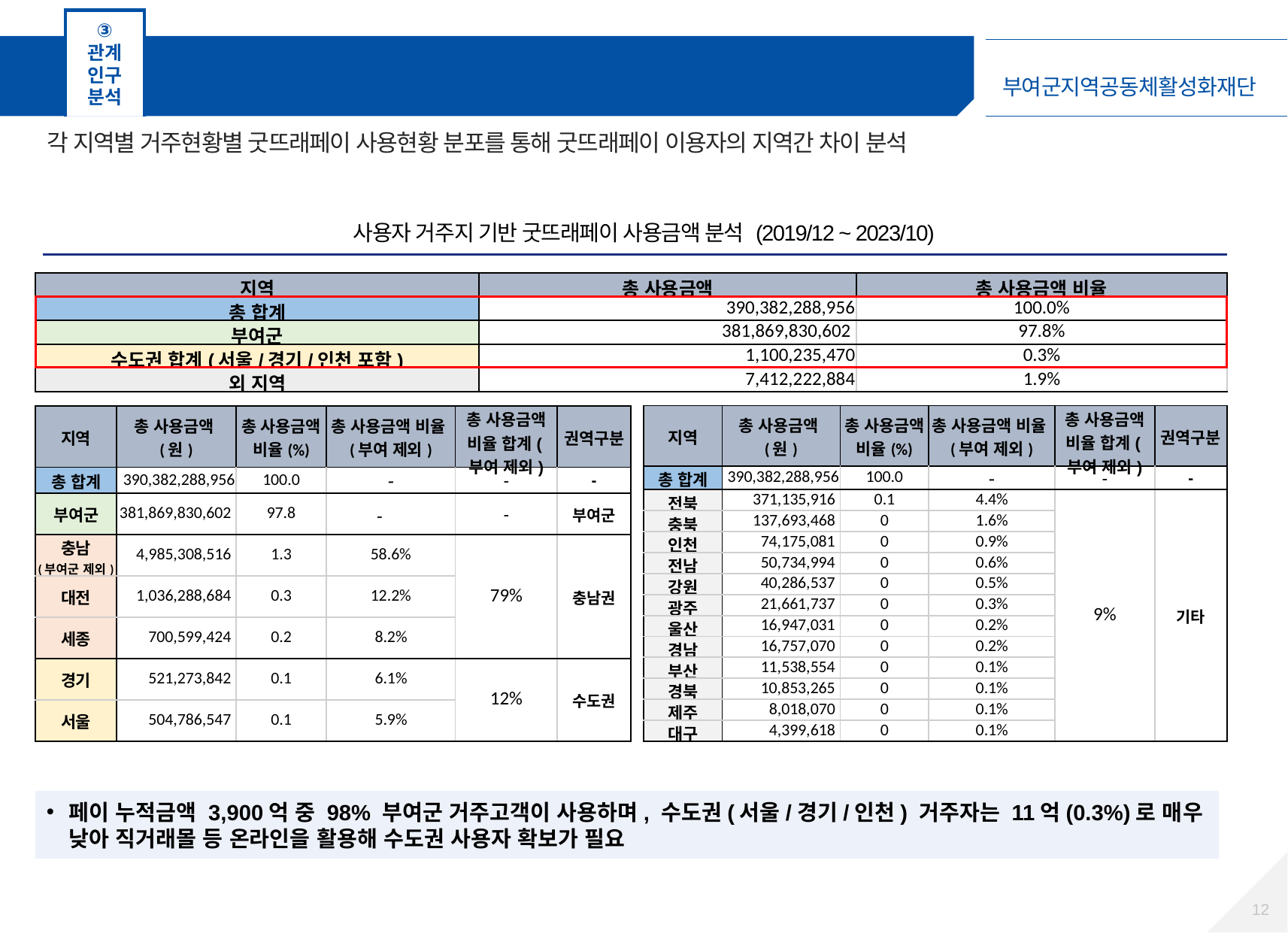

③
관계
인구
분석
사용자 거주지 기반 굿뜨래페이 사용 금액 현황
각 지역별 거주현황별 굿뜨래페이 사용현황 분포를 통해 굿뜨래페이 이용자의 지역간 차이 분석
사용자 거주지 기반 굿뜨래페이 사용금액 분석 (2019/12 ~ 2023/10)
| 지역 | 총 사용금액 | 총 사용금액 비율 |
| --- | --- | --- |
| 총 합계 | 390,382,288,956 | 100.0% |
| 부여군 | 381,869,830,602 | 97.8% |
| 수도권 합계(서울/경기/인천 포함) | 1,100,235,470 | 0.3% |
| 외 지역 | 7,412,222,884 | 1.9% |

| 지역 | 총 사용금액(원) | 총 사용금액 비율(%) | 총 사용금액 비율(부여 제외) | 총 사용금액 비율 합계(부여 제외) | 권역구분 |
| --- | --- | --- | --- | --- | --- |
| 총 합계 | 390,382,288,956 | 100.0 | - | - | - |
| 전북 | 371,135,916 | 0.1 | 4.4% | 9% | 기타 |
| 충북 | 137,693,468 | 0 | 1.6% |  |  |
| 인천 | 74,175,081 | 0 | 0.9% |  |  |
| 전남 | 50,734,994 | 0 | 0.6% |  |  |
| 강원 | 40,286,537 | 0 | 0.5% |  |  |
| 광주 | 21,661,737 | 0 | 0.3% |  |  |
| 울산 | 16,947,031 | 0 | 0.2% |  |  |
| 경남 | 16,757,070 | 0 | 0.2% |  |  |
| 부산 | 11,538,554 | 0 | 0.1% |  |  |
| 경북 | 10,853,265 | 0 | 0.1% |  |  |
| 제주 | 8,018,070 | 0 | 0.1% |  |  |
| 대구 | 4,399,618 | 0 | 0.1% |  |  |
| 지역 | 총 사용금액(원) | 총 사용금액 비율(%) | 총 사용금액 비율(부여 제외) | 총 사용금액 비율 합계(부여 제외) | 권역구분 |
| --- | --- | --- | --- | --- | --- |
| 총 합계 | 390,382,288,956 | 100.0 | - | - | - |
| 부여군 | 381,869,830,602 | 97.8 | - | - | 부여군 |
| 충남 (부여군 제외) | 4,985,308,516 | 1.3 | 58.6% | 79% | 충남권 |
| 대전 | 1,036,288,684 | 0.3 | 12.2% |  |  |
| 세종 | 700,599,424 | 0.2 | 8.2% |  |  |
| 경기 | 521,273,842 | 0.1 | 6.1% | 12% | 수도권 |
| 서울 | 504,786,547 | 0.1 | 5.9% |  |  |
페이 누적금액 3,900억 중 98% 부여군 거주고객이 사용하며, 수도권(서울/경기/인천) 거주자는 11억(0.3%)로 매우 낮아 직거래몰 등 온라인을 활용해 수도권 사용자 확보가 필요
12